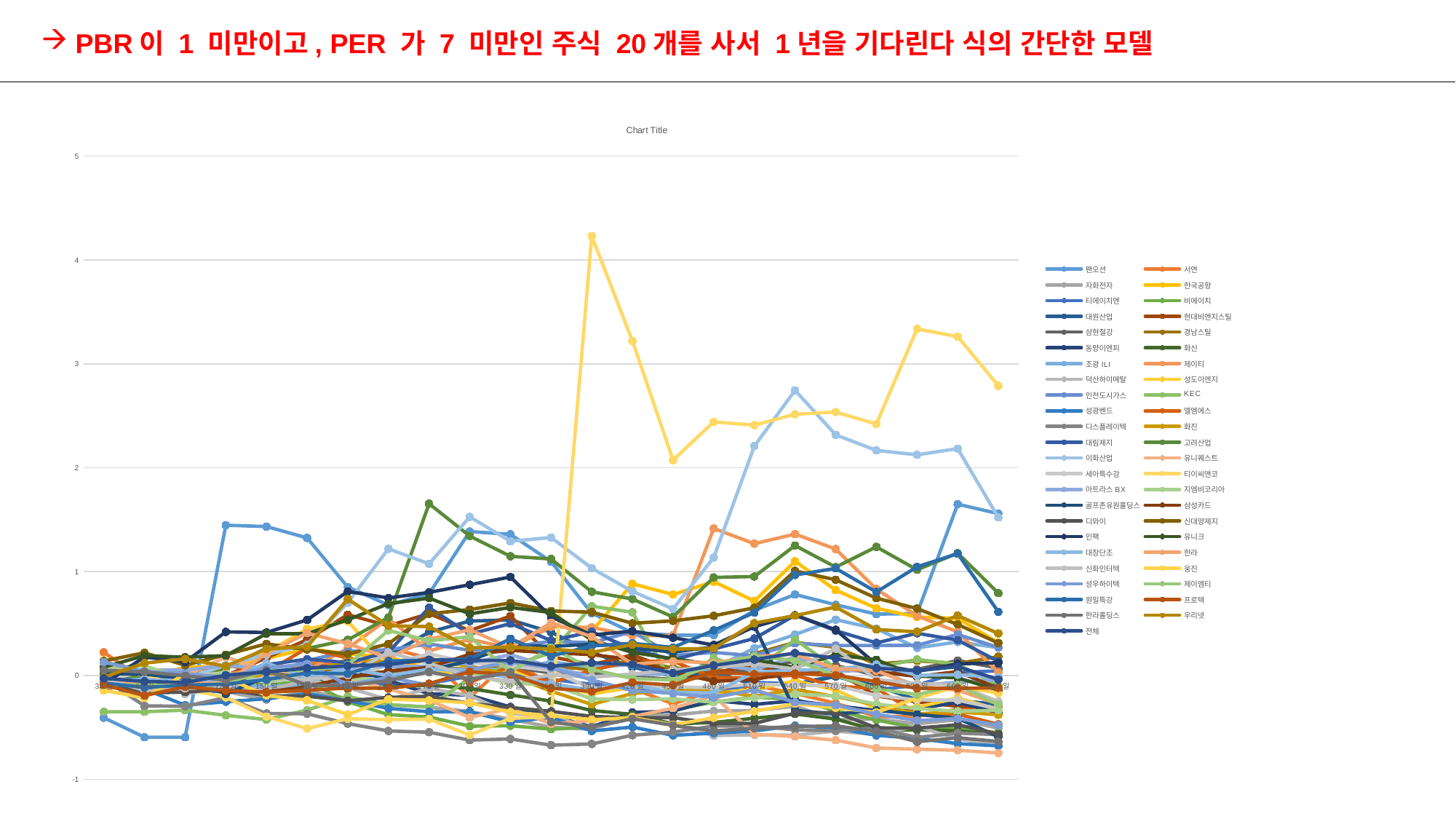

# PBR이 1 미만이고, PER 가 7 미만인 주식 20개를 사서 1년을 기다린다 식의 간단한 모델

### Chart:

| Category | 팬오션 | 서연 | 자화전자 | 한국공항 | 티에이치엔 | 비에이치 | 대원산업 | 현대비앤지스틸 | 삼현철강 | 경남스틸 | 동양이엔피 | 화신 | 조광ILI | 제이티 | 덕산하이메탈 | 성도이엔지 | 인천도시가스 | KEC | 성광벤드 | 엘엠에스 | 디스플레이텍 | 화진 | 대림제지 | 고려산업 | 이화산업 | 유니퀘스트 | 세아특수강 | 티이씨앤코 | 아트라스BX | 지엠비코리아 | 골프존유원홀딩스 | 삼성카드 | 디와이 | 신대양제지 | 인팩 | 유니크 | 대창단조 | 한라 | 신화인터텍 | 웅진 | 성우하이텍 | 제이엠티 | 원일특강 | 프로텍 | 한라홀딩스 | 우리넷 | 전체 |
|---|---|---|---|---|---|---|---|---|---|---|---|---|---|---|---|---|---|---|---|---|---|---|---|---|---|---|---|---|---|---|---|---|---|---|---|---|---|---|---|---|---|---|---|---|---|---|---|
| 30일 | -0.406914893617021 | 0.223140495867768 | 0.0410958904109589 | -0.0788288288288288 | -0.0473186119873817 | -0.0806451612903225 | -0.0345982142857142 | -0.110367892976588 | -0.0227272727272727 | -0.025563909774436 | -0.0224719101123595 | -0.015625 | -0.0655737704918032 | -0.141112618724559 | 0.0141176470588235 | 0.145762711864406 | 0.0130353817504655 | -0.35 | -0.0441176470588235 | 0.021505376344086 | -0.0349344978165938 | -0.00786369593709043 | 0.0 | -0.00432900432900432 | -0.0820265379975874 | 0.0918727915194346 | -0.0568181818181818 | 0.0421052631578947 | -0.00523560209424083 | 0.0772058823529411 | 0.019753086419753 | -0.0520304568527918 | -0.0823529411764705 | 0.13953488372093 | -0.0816326530612244 | 0.0798969072164948 | -0.049049049049049 | -0.0579439252336448 | -0.0284757118927973 | -0.144285714285714 | 0.129568106312292 | -0.0932754880694143 | -0.0738636363636363 | -0.0901554404145077 | 0.0488721804511278 | -0.0165562913907284 | -0.02867886859153067 |
| 60일 | -0.594680851063829 | -0.046831955922865 | -0.0433789954337899 | -0.0135135135135135 | -0.104100946372239 | -0.064516129032258 | -0.0591517857142857 | -0.120401337792642 | -0.0164141414141414 | -0.00601503759398496 | -0.00842696629213483 | -0.1015625 | -0.0983606557377049 | -0.044776119402985 | -0.028235294117647 | -0.0254237288135593 | -0.0242085661080074 | -0.35 | -0.13235294117647 | -0.0376344086021505 | -0.292576419213973 | -0.116644823066841 | -0.0518207282913165 | -0.00865800865800865 | -0.0723763570566948 | -0.00353356890459363 | 0.0454545454545454 | 0.0126315789473684 | 0.0536649214659685 | 0.0919117647058823 | 0.0123456790123456 | -0.0939086294416243 | -0.168627450980392 | 0.21860465116279 | 0.178107606679035 | 0.190721649484536 | -0.037037037037037 | -0.0915887850467289 | -0.144053601340033 | -0.217142857142857 | 0.0398671096345514 | -0.088937093275488 | -0.115056818181818 | -0.193782383419689 | 0.0338345864661654 | 0.119205298013245 | -0.056943066176844956 |
| 90일 | -0.594680851063829 | -0.140495867768595 | -0.139269406392694 | 0.0765765765765765 | -0.132492113564668 | -0.108870967741935 | -0.0803571428571428 | 0.00668896321070234 | -0.0467171717171717 | -0.0285714285714285 | -0.00280898876404494 | -0.16796875 | -0.114754098360655 | 0.0217096336499321 | -0.178823529411764 | 0.0440677966101694 | -0.0279329608938547 | -0.334166666666666 | -0.2859477124183 | 0.0376344086021505 | -0.296943231441048 | -0.10878112712975 | -0.0840336134453781 | -0.00432900432900432 | -0.0289505428226779 | -0.00353356890459363 | -0.00378787878787878 | -0.132631578947368 | 0.0523560209424083 | -0.0294117647058823 | -0.0296296296296296 | -0.106598984771573 | -0.16078431372549 | 0.0976744186046511 | 0.129870129870129 | 0.175257731958762 | -0.061061061061061 | -0.0785046728971962 | -0.12395309882747 | 0.0142857142857142 | 0.0166112956810631 | -0.108459869848156 | -0.09375 | -0.10880829015544 | -0.0037593984962406 | 0.158940397350993 | -0.0678238304081595 |
| 120일 | 1.44680851063829 | -0.0220385674931129 | -0.155251141552511 | 0.0945945945945946 | -0.160883280757097 | 0.0 | -0.0814732142857142 | -0.00334448160535117 | -0.0606060606060606 | -0.0225563909774436 | 0.0196629213483146 | -0.0703125 | -0.0910746812386156 | 0.00814111261872455 | -0.12235294117647 | 0.0898305084745762 | 0.00558659217877095 | -0.384166666666666 | -0.253267973856209 | 0.0994623655913978 | -0.213100436681222 | -0.0235910878112712 | -0.0742296918767507 | 0.0649350649350649 | 0.097708082026538 | 0.176678445229681 | 0.0246212121212121 | -0.210526315789473 | 0.0929319371727748 | 0.0232843137254901 | -0.177777777777777 | -0.15228426395939 | -0.133333333333333 | 0.2 | 0.419294990723562 | 0.190721649484536 | -0.052052052052052 | -0.0728971962616822 | -0.107202680067001 | -0.0214285714285714 | -0.0166112956810631 | -0.0737527114967462 | -0.0838068181818181 | -0.14300518134715 | -0.0451127819548872 | 0.0894039735099337 | 0.0025136125751743913 |
| 150일 | 1.43351063829787 | -0.0220385674931129 | -0.232876712328767 | 0.162162162162162 | -0.151419558359621 | -0.0887096774193548 | 0.0457589285714285 | 0.170568561872909 | -0.0126262626262626 | -0.00451127819548872 | -0.0308988764044943 | -0.046875 | -0.105646630236794 | 0.0773405698778833 | -0.143529411764705 | 0.21864406779661 | 0.00186219739292365 | -0.425 | -0.223856209150326 | 0.032258064516129 | -0.36593886462882 | -0.0091743119266055 | 0.103641456582633 | 0.264069264069264 | 0.200241254523522 | 0.0494699646643109 | -0.0681818181818181 | -0.39578947368421 | 0.0746073298429319 | -0.0575980392156862 | -0.0148148148148148 | -0.15989847715736 | -0.196078431372549 | 0.304651162790697 | 0.413729128014842 | 0.402061855670103 | 0.119119119119119 | 0.213084112149532 | -0.0150753768844221 | -0.192857142857142 | 0.0730897009966777 | 0.0455531453362256 | -0.0397727272727272 | -0.162694300518134 | 0.0488721804511278 | 0.254966887417218 | 0.033552169339628346 |
| 180일 | 1.32446808510638 | 0.126721763085399 | -0.150684931506849 | 0.259009009009009 | -0.0820189274447949 | -0.0564516129032258 | 0.00446428571428571 | 0.34448160535117 | -0.00631313131313131 | 0.0541353383458646 | 0.0898876404494382 | -0.0234375 | -0.0965391621129326 | 0.0474898236092265 | -0.0447058823529411 | 0.447457627118644 | 0.143389199255121 | -0.333333333333333 | -0.176470588235294 | 0.263440860215053 | -0.36943231441048 | 0.00393184796854521 | 0.156862745098039 | 0.259740259740259 | 0.296743063932448 | 0.0176678445229682 | -0.00568181818181818 | -0.511578947368421 | 0.0497382198952879 | 0.00490196078431372 | -0.037037037037037 | -0.109137055837563 | -0.2 | 0.251162790697674 | 0.534322820037105 | 0.402061855670103 | -0.022022022022022 | 0.407476635514018 | -0.0385259631490787 | -0.24 | 0.109634551495016 | 0.0498915401301518 | 0.0255681818181818 | -0.141968911917098 | -0.093984962406015 | 0.276490066225165 | 0.06982207650558328 |
| 210일 | 0.851063829787234 | 0.0909090909090909 | -0.221461187214611 | 0.207207207207207 | -0.0536277602523659 | -0.254032258064516 | 0.0591517857142857 | 0.585284280936454 | -0.00378787878787878 | 0.0586466165413533 | 0.0786516853932584 | -0.12890625 | 0.114754098360655 | 0.261872455902306 | -0.117647058823529 | 0.522033898305084 | 0.232774674115456 | -0.203333333333333 | -0.243464052287581 | 0.166666666666666 | -0.463755458515283 | 0.157273918741808 | 0.123249299719887 | 0.341991341991342 | 0.700844390832328 | -0.0282685512367491 | -0.0549242424242424 | -0.416842105263157 | 0.0890052356020942 | -0.0318627450980392 | 0.00493827160493827 | -0.0215736040609137 | -0.24392156862745 | 0.204651162790697 | 0.808905380333951 | 0.536082474226804 | 0.063063063063063 | 0.306542056074766 | 0.0016750418760469 | -0.377142857142857 | -0.0897009966777408 | 0.0997830802603036 | 0.015625 | -0.121243523316062 | -0.0977443609022556 | 0.735099337748344 | 0.09227185984080126 |
| 240일 | 0.678191489361702 | 0.264462809917355 | -0.28310502283105 | 0.18018018018018 | -0.0883280757097791 | -0.377419354838709 | 0.194196428571428 | 0.478260869565217 | 0.00126262626262626 | 0.0225563909774436 | -0.047752808988764 | -0.11328125 | -0.00728597449908925 | 0.546811397557666 | -0.232941176470588 | 0.0898305084745762 | 0.247672253258845 | -0.281666666666666 | -0.316993464052287 | 0.10752688172043 | -0.534497816593886 | 0.127129750982962 | 0.224089635854341 | 0.558441558441558 | 1.2195416164053 | -0.130742049469964 | 0.109848484848484 | -0.425263157894736 | 0.0850785340314136 | -0.0453431372549019 | -0.00246913580246913 | 0.0431472081218274 | -0.211764705882352 | 0.304651162790697 | 0.74582560296846 | 0.690721649484536 | -0.001001001001001 | 0.16822429906542 | 0.222780569514237 | -0.228571428571428 | -0.0199335548172757 | 0.433839479392624 | 0.139204545454545 | -0.124352331606217 | -0.0488721804511278 | 0.478476821192053 | 0.10522540132594857 |
| 270일 | 0.787234042553191 | 0.165289256198347 | -0.30593607305936 | 0.054054054054054 | -0.0788643533123028 | -0.4 | 0.417410714285714 | 0.595317725752508 | 0.0353535353535353 | 0.075187969924812 | -0.176966292134831 | -0.09375 | 0.0710382513661202 | 0.234735413839891 | -0.124705882352941 | 0.0423728813559322 | 0.303538175046554 | -0.303333333333333 | -0.349673202614379 | 0.182795698924731 | -0.546724890829694 | 0.133682830930537 | 0.65266106442577 | 1.65367965367965 | 1.07478890229191 | -0.236749116607773 | 0.206439393939393 | -0.421052631578947 | 0.0890052356020942 | 0.0821078431372549 | 0.0469135802469135 | 0.0786802030456852 | -0.2 | 0.593023255813953 | 0.799628942486085 | 0.744845360824742 | 0.059059059059059 | 0.349532710280373 | 0.115577889447236 | -0.24 | -0.0930232558139534 | 0.334056399132321 | 0.147727272727272 | -0.0787564766839378 | 0.0338345864661654 | 0.470198675496688 | 0.15174424063841388 |
| 300일 | 1.38563829787234 | -0.212121212121212 | -0.347031963470319 | 0.171171171171171 | -0.00630914826498422 | -0.488709677419354 | 0.5234375 | 0.431438127090301 | 0.0555555555555555 | 0.0601503759398496 | -0.191011235955056 | -0.125 | 0.0510018214936247 | 0.348710990502035 | -0.195294117647058 | 0.0220338983050847 | 0.242085661080074 | -0.025 | -0.349673202614379 | -0.0672043010752688 | -0.622707423580786 | 0.0930537352555701 | 0.397759103641456 | 1.34199134199134 | 1.52714113389626 | -0.404946996466431 | 0.125 | -0.574736842105263 | 0.120418848167539 | 0.00857843137254902 | 0.143209876543209 | 0.203045685279187 | -0.268235294117647 | 0.634883720930232 | 0.873840445269016 | 0.592783505154639 | 0.051051051051051 | 0.439252336448598 | -0.0067001675041876 | -0.264285714285714 | 0.0564784053156146 | 0.373101952277657 | 0.157670454545454 | 0.0362694300518134 | -0.037593984962406 | 0.266556291390728 | 0.14232060578264963 |
| 330일 | 1.35904255319148 | 0.148760330578512 | -0.422374429223744 | 0.277027027027027 | 0.00946372239747634 | -0.484677419354838 | 0.534598214285714 | 0.57190635451505 | 0.082070707070707 | 0.0842105263157894 | -0.303370786516853 | -0.1875 | 0.0637522768670309 | 0.261872455902306 | -0.367058823529411 | 0.0525423728813559 | 0.273743016759776 | 0.0958333333333333 | -0.447712418300653 | 0.086021505376344 | -0.611353711790393 | 0.0 | 0.49859943977591 | 1.14718614718614 | 1.291917973462 | -0.31660777385159 | 0.0928030303030303 | -0.412631578947368 | 0.198952879581151 | -0.0759803921568627 | 0.291358024691358 | 0.241116751269035 | -0.309019607843137 | 0.697674418604651 | 0.948051948051948 | 0.654639175257732 | -0.023023023023023 | 0.267289719626168 | -0.0552763819095477 | -0.352857142857142 | 0.129568106312292 | 0.0347071583514099 | 0.353693181818181 | 0.0082901554404145 | 0.0300751879699248 | 0.271523178807947 | 0.14540972573275288 |
| 360일 | 1.09574468085106 | -0.0881542699724518 | -0.497716894977168 | 0.484234234234234 | -0.0378548895899053 | -0.516935483870967 | 0.417410714285714 | 0.180602006688963 | 0.0239898989898989 | 0.0917293233082706 | -0.387640449438202 | -0.246875 | 0.129326047358834 | 0.468113975576662 | -0.390588235294117 | -0.0677966101694915 | 0.329608938547486 | 0.216666666666666 | -0.40359477124183 | -0.0698924731182795 | -0.671615720524017 | -0.152031454783748 | 0.336134453781512 | 1.12121212121212 | 1.32810615199034 | -0.46643109540636 | 0.0454545454545454 | -0.397894736842105 | 0.0850785340314136 | -0.088235294117647 | 0.279012345679012 | 0.218274111675126 | -0.345882352941176 | 0.620930232558139 | 0.564007421150278 | 0.605670103092783 | -0.078078078078078 | 0.508411214953271 | 0.0050251256281407 | -0.387142857142857 | 0.0730897009966777 | 0.268980477223427 | 0.186079545454545 | -0.122279792746113 | -0.448872180451127 | 0.254966887417218 | 0.088529278654363 |
| 390일 | 0.598404255319149 | -0.137741046831955 | -0.518264840182648 | 0.425675675675675 | -0.085173501577287 | -0.498387096774193 | 0.222098214285714 | 0.103678929765886 | 0.0189393939393939 | 0.0541353383458646 | -0.495505617977528 | -0.3375 | 0.081967213114754 | 0.462686567164179 | -0.508235294117647 | -0.177966101694915 | 0.314711359404096 | 0.666666666666666 | -0.534313725490196 | 0.0510752688172043 | -0.659825327510917 | -0.27916120576671 | 0.42016806722689 | 0.805194805194805 | 1.03256936067551 | -0.435335689045936 | -0.125 | 4.23157894736842 | -0.013089005235602 | -0.225490196078431 | 0.301234567901234 | 0.200507614213197 | -0.394509803921568 | 0.609302325581395 | 0.389610389610389 | 0.34020618556701 | -0.142142142142142 | 0.373831775700934 | -0.016750418760469 | -0.425714285714285 | -0.0431893687707641 | 0.0585683297180043 | 0.284090909090909 | -0.15440414507772 | -0.498496240601503 | 0.221854304635761 | 0.1209252480806657 |
| 420일 | 0.412234042553191 | -0.126721763085399 | -0.390410958904109 | 0.882882882882882 | -0.13564668769716 | -0.390322580645161 | 0.0803571428571428 | 0.197324414715719 | -0.0113636363636363 | 0.15187969924812 | -0.356741573033707 | -0.375 | 0.103825136612021 | 0.383989145183175 | -0.4 | -0.116949152542372 | 0.422718808193668 | 0.608333333333333 | -0.49673202614379 | 0.134408602150537 | -0.575545851528384 | -0.174311926605504 | 0.254901960784313 | 0.735930735930735 | 0.80940892641737 | -0.396466431095406 | -0.0946969696969697 | 3.22105263157894 | 0.0104712041884816 | -0.232843137254901 | 0.264197530864197 | 0.153553299492385 | -0.407058823529411 | 0.502325581395348 | 0.426716141001855 | 0.221649484536082 | -0.0920920920920921 | 0.108411214953271 | 0.0134003350083752 | -0.405714285714285 | -0.146179401993355 | -0.0303687635574837 | 0.30965909090909 | -0.0673575129533678 | -0.417293233082706 | 0.296357615894039 | 0.10578635115576245 |
| 450일 | 0.388297872340425 | -0.272727272727272 | -0.381278538812785 | 0.779279279279279 | -0.157728706624605 | -0.331451612903225 | -0.0078125 | 0.0535117056856187 | -0.0391414141414141 | 0.0721804511278195 | -0.342696629213483 | -0.46640625 | 0.0145719489981785 | 0.383989145183175 | -0.475294117647058 | -0.0898305084745762 | 0.191806331471135 | -0.0916666666666666 | -0.576797385620915 | 0.137096774193548 | -0.545851528384279 | -0.136304062909567 | 0.149859943977591 | 0.562770562770562 | 0.640530759951749 | -0.315194346289752 | -0.111742424242424 | 2.07368421052631 | 0.0143979057591623 | -0.224264705882352 | 0.224691358024691 | 0.0342639593908629 | -0.407058823529411 | 0.525581395348837 | 0.363636363636363 | 0.161082474226804 | -0.162162162162162 | 0.136448598130841 | 0.0536013400335008 | -0.475714285714285 | -0.172757475083056 | -0.0433839479392624 | 0.269886363636363 | -0.0922279792746114 | -0.480451127819548 | 0.253311258278145 | 0.023576859345831522 |
| 480일 | 0.388297872340425 | -0.146005509641873 | -0.342465753424657 | 0.903153153153153 | -0.189274447949526 | -0.256451612903225 | 0.0290178571428571 | 0.0334448160535117 | -0.0138888888888888 | 0.0526315789473684 | -0.241573033707865 | -0.453125 | 0.0692167577413479 | 1.41519674355495 | -0.578823529411764 | -0.16864406779661 | 0.221601489757914 | 0.166666666666666 | -0.555555555555555 | -0.021505376344086 | -0.486462882096069 | -0.144167758846657 | 0.254901960784313 | 0.943722943722943 | 1.13510253317249 | -0.19434628975265 | -0.117424242424242 | 2.44210526315789 | 0.102094240837696 | -0.258578431372549 | 0.274074074074074 | -0.0558375634517766 | -0.461176470588235 | 0.574418604651162 | 0.293135435992578 | 0.105670103092783 | -0.169169169169169 | 0.121495327102803 | 0.0820770519262981 | -0.407142857142857 | -0.212624584717607 | 0.106290672451193 | 0.43465909090909 | 0.033160621761658 | -0.533834586466165 | 0.259933774834437 | 0.09639110917777335 |
| 510일 | 0.627659574468085 | -0.0964187327823691 | -0.337899543378995 | 0.716216216216216 | -0.0662460567823343 | -0.209677419354838 | -0.0904017857142857 | 0.0836120401337792 | 0.0643939393939393 | 0.209022556390977 | -0.278089887640449 | -0.4125 | 0.262295081967213 | 1.26865671641791 | -0.571764705882353 | -0.135593220338983 | 0.189944134078212 | 0.0375 | -0.534313725490196 | -0.0241935483870967 | -0.486462882096069 | -0.19921363040629 | 0.355742296918767 | 0.952380952380952 | 2.2086851628468 | -0.566077738515901 | -0.0814393939393939 | 2.41052631578947 | 0.056282722513089 | -0.215686274509803 | 0.476543209876543 | -0.0393401015228426 | -0.461960784313725 | 0.651162790697674 | 0.46938775510204 | 0.152061855670103 | 0.031031031031031 | 0.181308411214953 | 0.112227805695142 | -0.345714285714285 | -0.13953488372093 | 0.184381778741865 | 0.605113636363636 | 0.0124352331606217 | -0.507518796992481 | 0.503311258278145 | 0.15264858864920738 |
| 540일 | 0.779255319148936 | -0.173553719008264 | -0.296803652968036 | 1.09909909909909 | -0.0820189274447949 | -0.229838709677419 | -0.0892857142857142 | 0.0334448160535117 | 0.136363636363636 | 0.318796992481203 | -0.24438202247191 | -0.37109375 | 0.393442622950819 | 1.36092265943012 | -0.574588235294117 | -0.0508474576271186 | 0.309124767225325 | 0.345833333333333 | -0.483660130718954 | 0.00268817204301075 | -0.524017467248908 | -0.134993446920052 | 0.579831932773109 | 1.25108225108225 | 2.74547647768395 | -0.5886925795053 | -0.0946969696969697 | 2.51578947368421 | 0.176701570680628 | -0.180147058823529 | -0.335802469135802 | 0.0355329949238578 | -0.36392156862745 | 1.00697674418604 | 0.580705009276437 | 0.0760309278350515 | 0.051051051051051 | 0.205607476635514 | 0.0619765494137353 | -0.272857142857142 | -0.259136212624584 | 0.145336225596529 | 0.967329545454545 | 0.0186528497409326 | -0.493233082706766 | 0.57615894039735 | 0.2158617634978553 |
| 570일 | 0.680851063829787 | -0.267217630853994 | -0.424657534246575 | 0.822072072072072 | 0.0 | -0.339516129032258 | -0.0100446428571428 | 0.0434782608695652 | 0.0959595959595959 | 0.270676691729323 | -0.292134831460674 | -0.4203125 | 0.537340619307832 | 1.21709633649932 | -0.536470588235294 | -0.138983050847457 | 0.288640595903165 | 0.0708333333333333 | -0.504901960784313 | -0.104838709677419 | -0.532751091703056 | -0.203145478374836 | 0.431372549019607 | 1.04329004329004 | 2.31724969843184 | -0.622614840989399 | -0.096590909090909 | 2.53684210526315 | 0.0431937172774869 | -0.197303921568627 | -0.372839506172839 | 0.0710659898477157 | -0.356078431372549 | 0.920930232558139 | 0.439703153988868 | 0.198453608247422 | 0.059059059059059 | 0.0654205607476635 | 0.257956448911222 | -0.311428571428571 | -0.285714285714285 | 0.00216919739696312 | 1.03125 | 0.00103626943005181 | -0.485714285714285 | 0.658940397350993 | 0.16525266739564634 |
| 600일 | 0.590425531914893 | -0.396694214876033 | -0.420091324200913 | 0.646396396396396 | -0.138801261829653 | -0.429032258064516 | -0.100446428571428 | -0.197324414715719 | 0.00126262626262626 | 0.109774436090225 | -0.337078651685393 | -0.52734375 | 0.449908925318761 | 0.831750339213025 | -0.569411764705882 | -0.31864406779661 | 0.288640595903165 | 0.0791666666666666 | -0.576797385620915 | -0.123655913978494 | -0.504803493449781 | -0.283093053735255 | 0.313725490196078 | 1.23809523809523 | 2.16646562123039 | -0.698233215547703 | -0.193181818181818 | 2.42105263157894 | 0.0471204188481675 | -0.275735294117647 | -0.335802469135802 | 0.0368020304568527 | -0.504313725490196 | 0.744186046511627 | 0.105751391465677 | 0.150773195876288 | 0.105105105105105 | 0.0448598130841121 | -0.0385259631490787 | -0.355714285714285 | -0.373421926910299 | -0.127982646420824 | 0.803977272727272 | -0.0590673575129533 | -0.536842105263157 | 0.44205298013245 | 0.0694620426608607 |
| 630일 | 0.595744680851063 | -0.393939393939393 | -0.465753424657534 | 0.563063063063063 | -0.0946372239747634 | -0.507258064516129 | -0.235491071428571 | -0.254180602006688 | 0.058080808080808 | 0.141353383458646 | -0.323033707865168 | -0.525 | 0.265938069216757 | 0.573948439620081 | -0.489411764705882 | -0.305084745762711 | 0.290502793296089 | 0.154166666666666 | -0.606209150326797 | -0.368279569892473 | -0.597816593886462 | -0.370904325032765 | 0.406162464985994 | 1.01731601731601 | 2.12424607961399 | -0.710247349823321 | -0.234848484848484 | 3.33684210526315 | -0.0994764397905759 | -0.318627450980392 | -0.375308641975308 | -0.0101522842639593 | -0.507450980392156 | 0.644186046511627 | 0.0389610389610389 | -0.00515463917525773 | 0.001001001001001 | -0.103738317757009 | -0.0770519262981574 | -0.218571428571428 | -0.433887043189368 | -0.184381778741865 | 1.04545454545454 | -0.124352331606217 | -0.638345864661654 | 0.420529801324503 | 0.04562831314379432 |
| 660일 | 1.64893617021276 | -0.325068870523416 | -0.426940639269406 | 0.549549549549549 | 0.028391167192429 | -0.509677419354838 | -0.243303571428571 | -0.297658862876254 | 0.143939393939393 | 0.11578947368421 | -0.258426966292134 | -0.5328125 | 0.322404371584699 | 0.419267299864314 | -0.611764705882353 | -0.216101694915254 | 0.394785847299813 | 0.108333333333333 | -0.656862745098039 | -0.373655913978494 | -0.555458515283842 | -0.350589777195281 | 0.340336134453781 | 1.17748917748917 | 2.18455971049457 | -0.720494699646643 | -0.238636363636363 | 3.26315789473684 | -0.0641361256544502 | -0.345588235294117 | -0.412345679012345 | 0.0368020304568527 | -0.474509803921568 | 0.490697674418604 | 0.111317254174397 | -0.0231958762886597 | 0.007007007007007 | -0.142056074766355 | -0.0921273031825795 | -0.104285714285714 | -0.415282392026578 | -0.0932754880694143 | 1.17329545454545 | -0.124352331606217 | -0.6 | 0.57615894039735 | 0.08442629598577468 |
| 690일 | 1.55851063829787 | -0.336088154269972 | -0.506849315068493 | 0.315315315315315 | 0.0441640378548895 | -0.552419354838709 | -0.276785714285714 | -0.307692307692307 | 0.0707070707070707 | 0.180451127819548 | -0.359550561797752 | -0.571875 | 0.26775956284153 | 0.0298507462686567 | -0.668235294117647 | -0.328813559322033 | 0.270018621973929 | -0.1 | -0.677777777777777 | -0.470430107526881 | -0.569868995633187 | -0.378768020969855 | 0.134453781512605 | 0.792207792207792 | 1.5211097708082 | -0.746289752650176 | -0.320075757575757 | 2.78947368421052 | -0.0405759162303664 | -0.334558823529411 | -0.590123456790123 | -0.124365482233502 | -0.563921568627451 | 0.311627906976744 | 0.122448979591836 | -0.141752577319587 | -0.019019019019019 | -0.274766355140186 | -0.251256281407035 | -0.17 | -0.477740863787375 | -0.279826464208243 | 0.612215909090909 | -0.119170984455958 | -0.636090225563909 | 0.403973509933774 | -0.03848693992233123 |